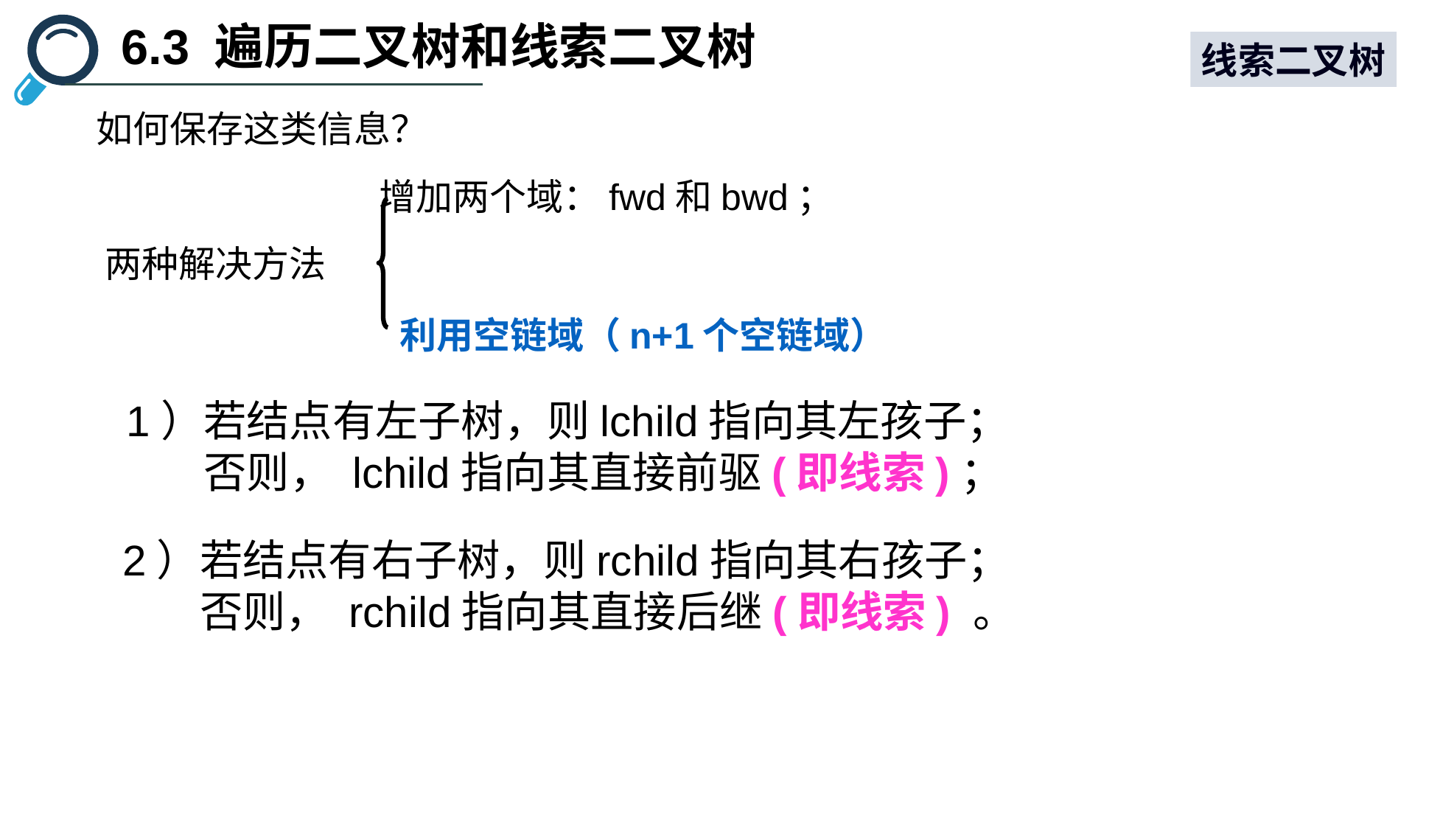

6.3 遍历二叉树和线索二叉树
线索二叉树
如何保存这类信息？
增加两个域：fwd和bwd；

两种解决方法
利用空链域（n+1个空链域）
1）若结点有左子树，则lchild指向其左孩子；
       否则， lchild指向其直接前驱(即线索)；
2）若结点有右子树，则rchild指向其右孩子；
       否则， rchild指向其直接后继(即线索) 。